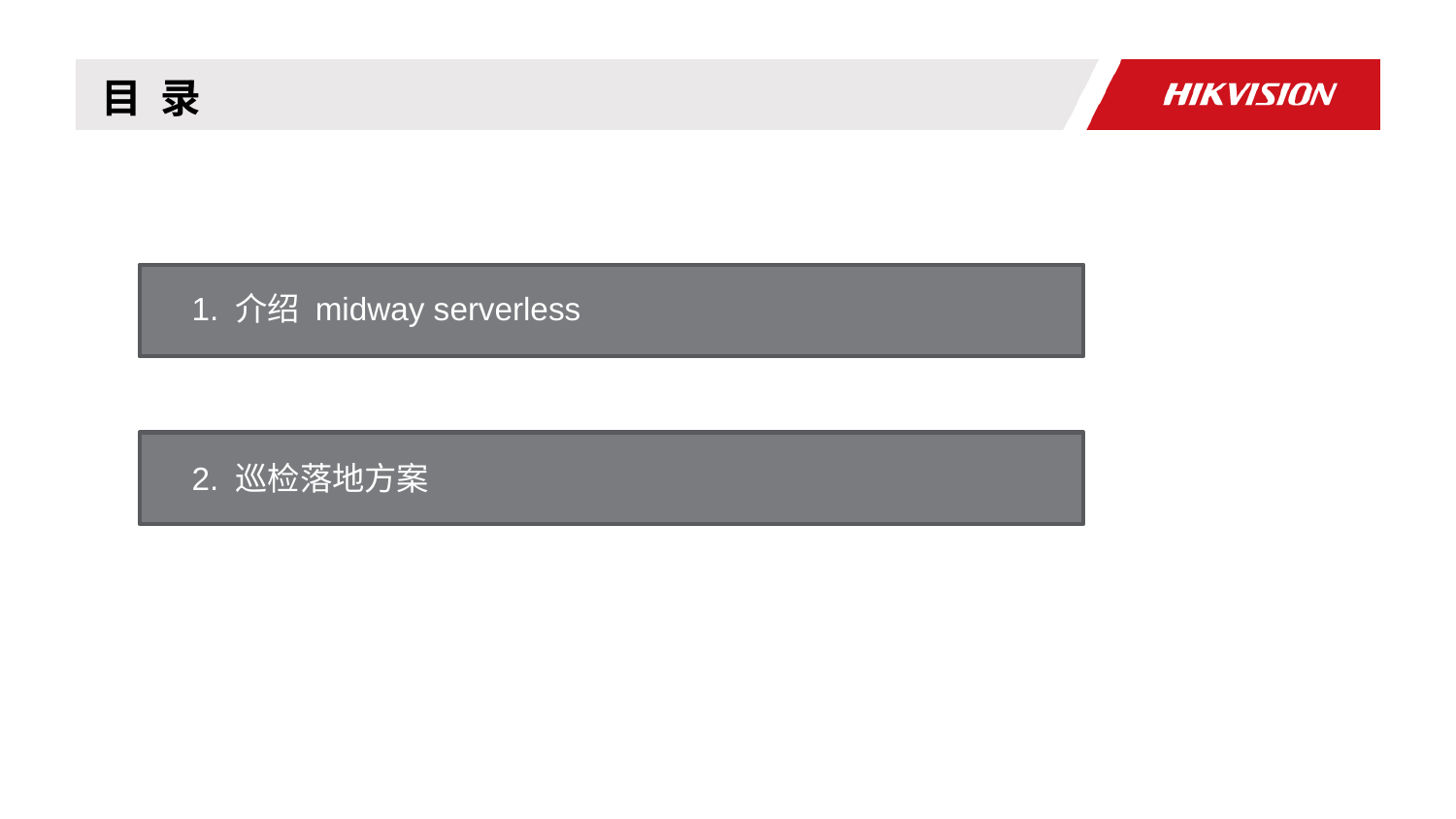

目  录

1. 介绍 midway serverless

2. 巡检落地方案